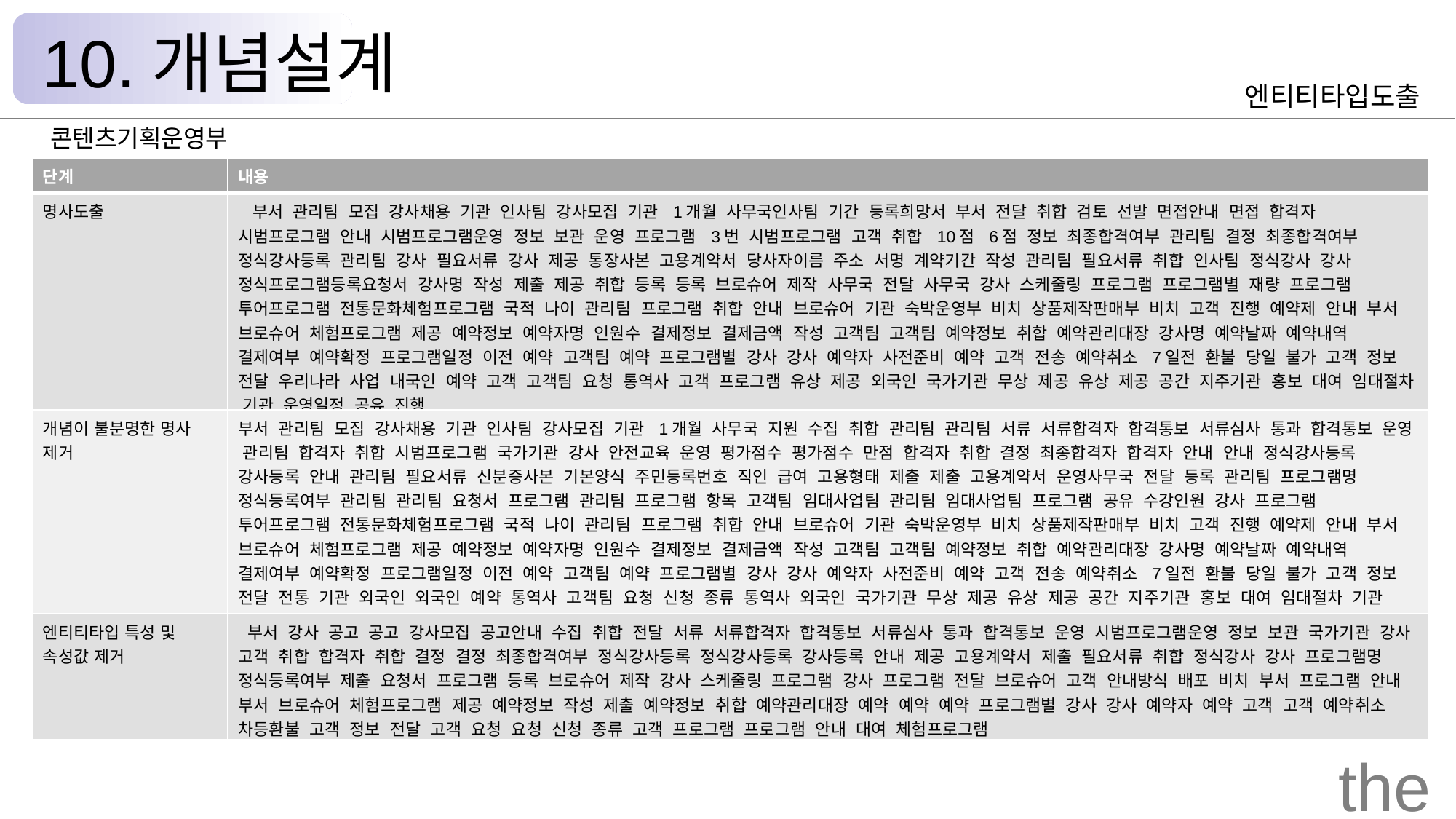

10.개념설계

엔티티타입도출
콘텐츠기획운영부
| 단계 | 내용 |
| --- | --- |
| 명사도출 | 부서 관리팀 모집 강사채용 기관 인사팀 강사모집 기관 1개월 사무국인사팀 기간 등록희망서 부서 전달 취합 검토 선발 면접안내 면접 합격자 시범프로그램 안내 시범프로그램운영 정보 보관 운영 프로그램 3번 시범프로그램 고객 취합 10점 6점 정보 최종합격여부 관리팀 결정 최종합격여부 정식강사등록 관리팀 강사 필요서류 강사 제공 통장사본 고용계약서 당사자이름 주소 서명 계약기간 작성 관리팀 필요서류 취합 인사팀 정식강사 강사 정식프로그램등록요청서 강사명 작성 제출 제공 취합 등록 등록 브로슈어 제작 사무국 전달 사무국 강사 스케줄링 프로그램 프로그램별 재량 프로그램 투어프로그램 전통문화체험프로그램 국적 나이 관리팀 프로그램 취합 안내 브로슈어 기관 숙박운영부 비치 상품제작판매부 비치 고객 진행 예약제 안내 부서 브로슈어 체험프로그램 제공 예약정보 예약자명 인원수 결제정보 결제금액 작성 고객팀 고객팀 예약정보 취합 예약관리대장 강사명 예약날짜 예약내역 결제여부 예약확정 프로그램일정 이전 예약 고객팀 예약 프로그램별 강사 강사 예약자 사전준비 예약 고객 전송 예약취소 7일전 환불 당일 불가 고객 정보 전달 우리나라 사업 내국인 예약 고객 고객팀 요청 통역사 고객 프로그램 유상 제공 외국인 국가기관 무상 제공 유상 제공 공간 지주기관 홍보 대여 임대절차 기관 운영일정 공유 진행 |
| 개념이 불분명한 명사 제거 | 부서 관리팀 모집 강사채용 기관 인사팀 강사모집 기관 1개월 사무국 지원 수집 취합 관리팀 관리팀 서류 서류합격자 합격통보 서류심사 통과 합격통보 운영 관리팀 합격자 취합 시범프로그램 국가기관 강사 안전교육 운영 평가점수 평가점수 만점 합격자 취합 결정 최종합격자 합격자 안내 안내 정식강사등록 강사등록 안내 관리팀 필요서류 신분증사본 기본양식 주민등록번호 직인 급여 고용형태 제출 제출 고용계약서 운영사무국 전달 등록 관리팀 프로그램명 정식등록여부 관리팀 관리팀 요청서 프로그램 관리팀 프로그램 항목 고객팀 임대사업팀 관리팀 임대사업팀 프로그램 공유 수강인원 강사 프로그램 투어프로그램 전통문화체험프로그램 국적 나이 관리팀 프로그램 취합 안내 브로슈어 기관 숙박운영부 비치 상품제작판매부 비치 고객 진행 예약제 안내 부서 브로슈어 체험프로그램 제공 예약정보 예약자명 인원수 결제정보 결제금액 작성 고객팀 고객팀 예약정보 취합 예약관리대장 강사명 예약날짜 예약내역 결제여부 예약확정 프로그램일정 이전 예약 고객팀 예약 프로그램별 강사 강사 예약자 사전준비 예약 고객 전송 예약취소 7일전 환불 당일 불가 고객 정보 전달 전통 기관 외국인 외국인 예약 통역사 고객팀 요청 신청 종류 통역사 외국인 국가기관 무상 제공 유상 제공 공간 지주기관 홍보 대여 임대절차 기관 |
| 엔티티타입 특성 및 속성값 제거 | 부서 강사 공고 공고 강사모집 공고안내 수집 취합 전달 서류 서류합격자 합격통보 서류심사 통과 합격통보 운영 시범프로그램운영 정보 보관 국가기관 강사 고객 취합 합격자 취합 결정 결정 최종합격여부 정식강사등록 정식강사등록 강사등록 안내 제공 고용계약서 제출 필요서류 취합 정식강사 강사 프로그램명 정식등록여부 제출 요청서 프로그램 등록 브로슈어 제작 강사 스케줄링 프로그램 강사 프로그램 전달 브로슈어 고객 안내방식 배포 비치 부서 프로그램 안내 부서 브로슈어 체험프로그램 제공 예약정보 작성 제출 예약정보 취합 예약관리대장 예약 예약 예약 프로그램별 강사 강사 예약자 예약 고객 고객 예약취소 차등환불 고객 정보 전달 고객 요청 요청 신청 종류 고객 프로그램 프로그램 안내 대여 체험프로그램 |
the Palace